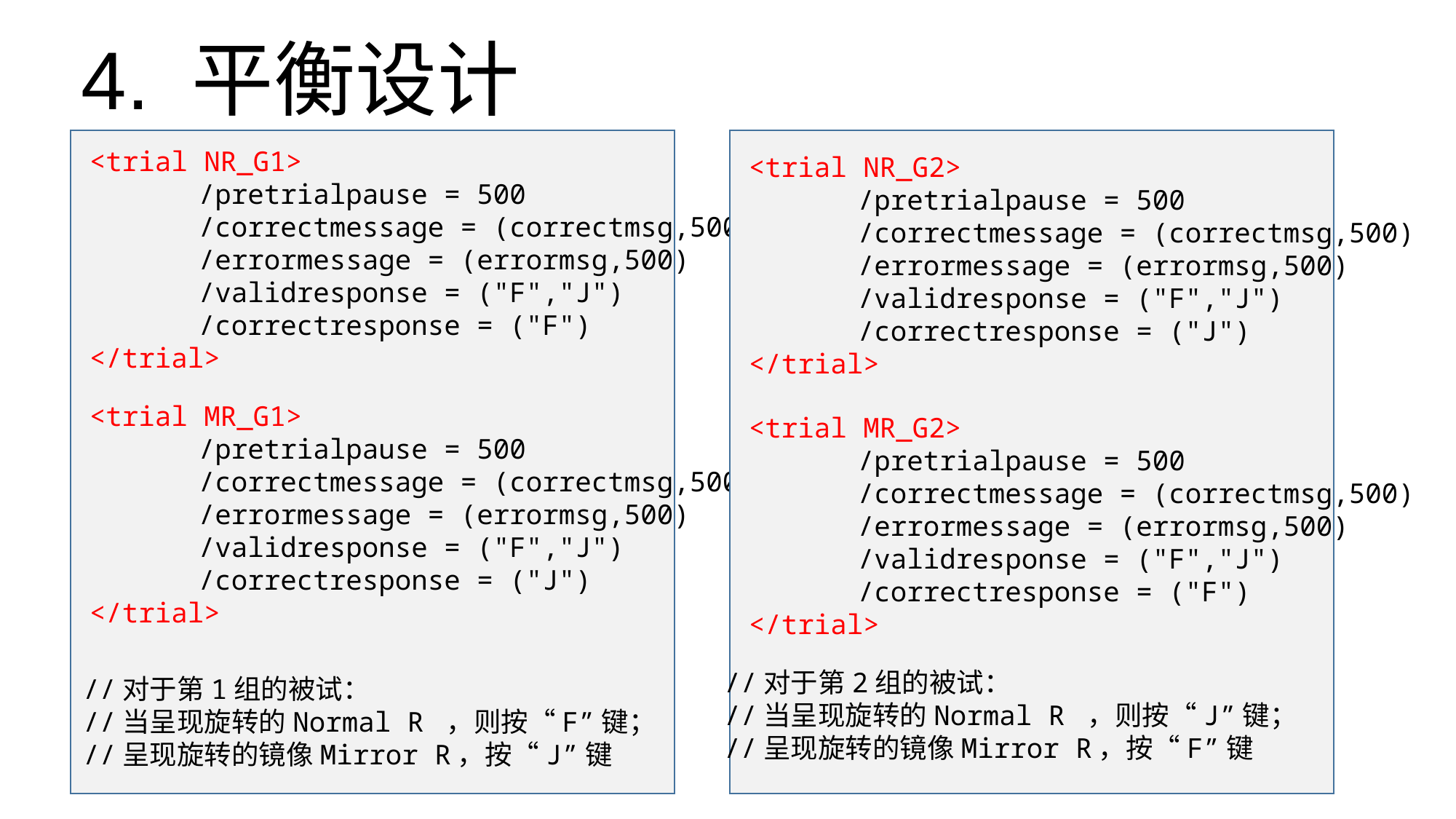

# 4. 平衡设计

<trial NR_G1>
	/pretrialpause = 500
	/correctmessage = (correctmsg,500)
	/errormessage = (errormsg,500)
	/validresponse = ("F","J")
	/correctresponse = ("F")
</trial>
<trial NR_G2>
	/pretrialpause = 500
	/correctmessage = (correctmsg,500)
	/errormessage = (errormsg,500)
	/validresponse = ("F","J")
	/correctresponse = ("J")
</trial>
<trial MR_G1>
	/pretrialpause = 500
	/correctmessage = (correctmsg,500)
	/errormessage = (errormsg,500)
	/validresponse = ("F","J")
	/correctresponse = ("J")
</trial>
<trial MR_G2>
	/pretrialpause = 500
	/correctmessage = (correctmsg,500)
	/errormessage = (errormsg,500)
	/validresponse = ("F","J")
	/correctresponse = ("F")
</trial>
//对于第2组的被试：
//当呈现旋转的Normal R ，则按“J”键；
//呈现旋转的镜像Mirror R，按“F”键
//对于第1组的被试：
//当呈现旋转的Normal R ，则按“F”键；
//呈现旋转的镜像Mirror R，按“J”键